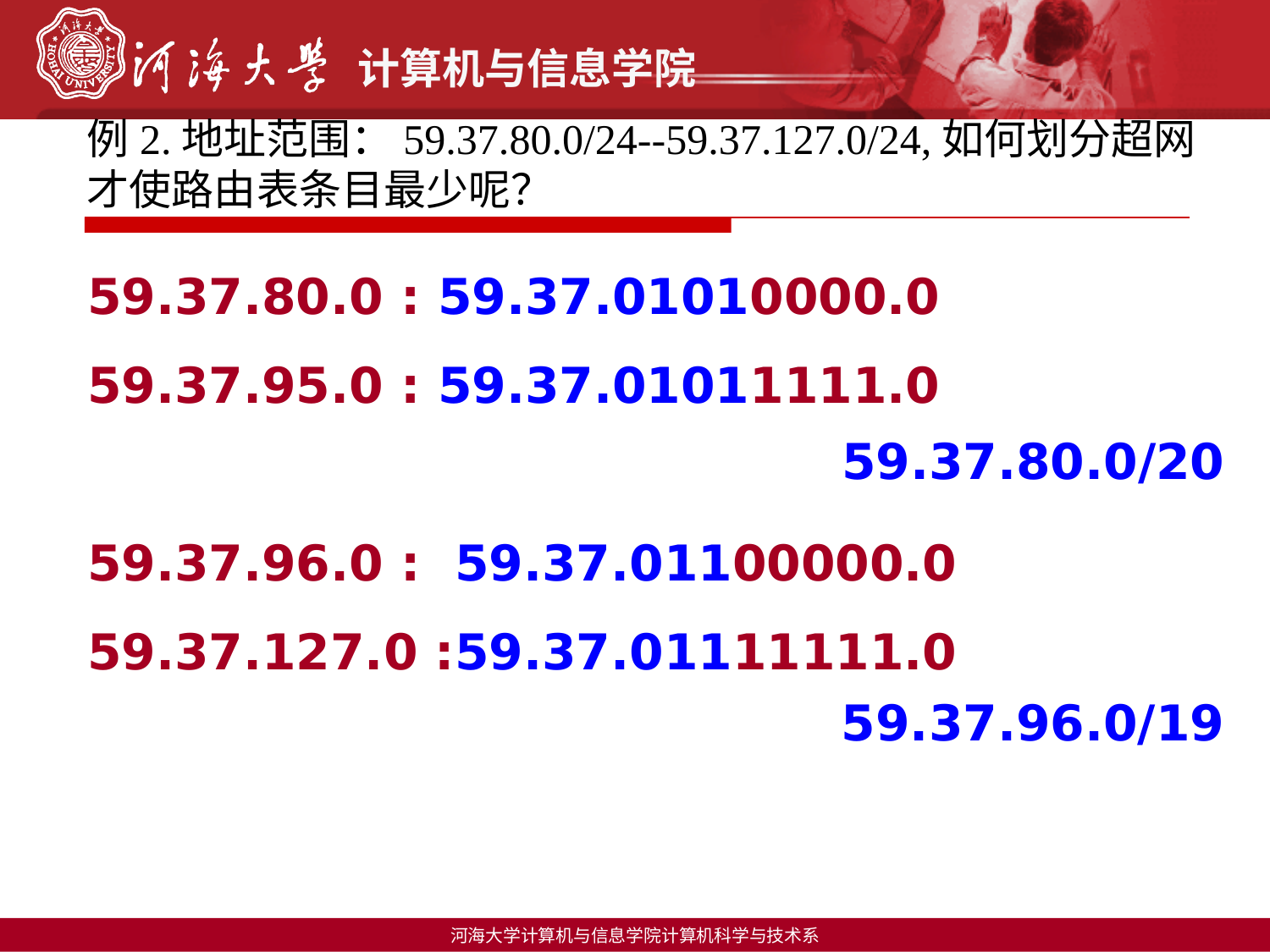

例2.地址范围：59.37.80.0/24--59.37.127.0/24,如何划分超网才使路由表条目最少呢？
59.37.80.0 : 59.37.01010000.0
59.37.95.0 : 59.37.01011111.0

59.37.96.0 :  59.37.01100000.0
59.37.127.0 :59.37.01111111.0
59.37.80.0/20
59.37.96.0/19